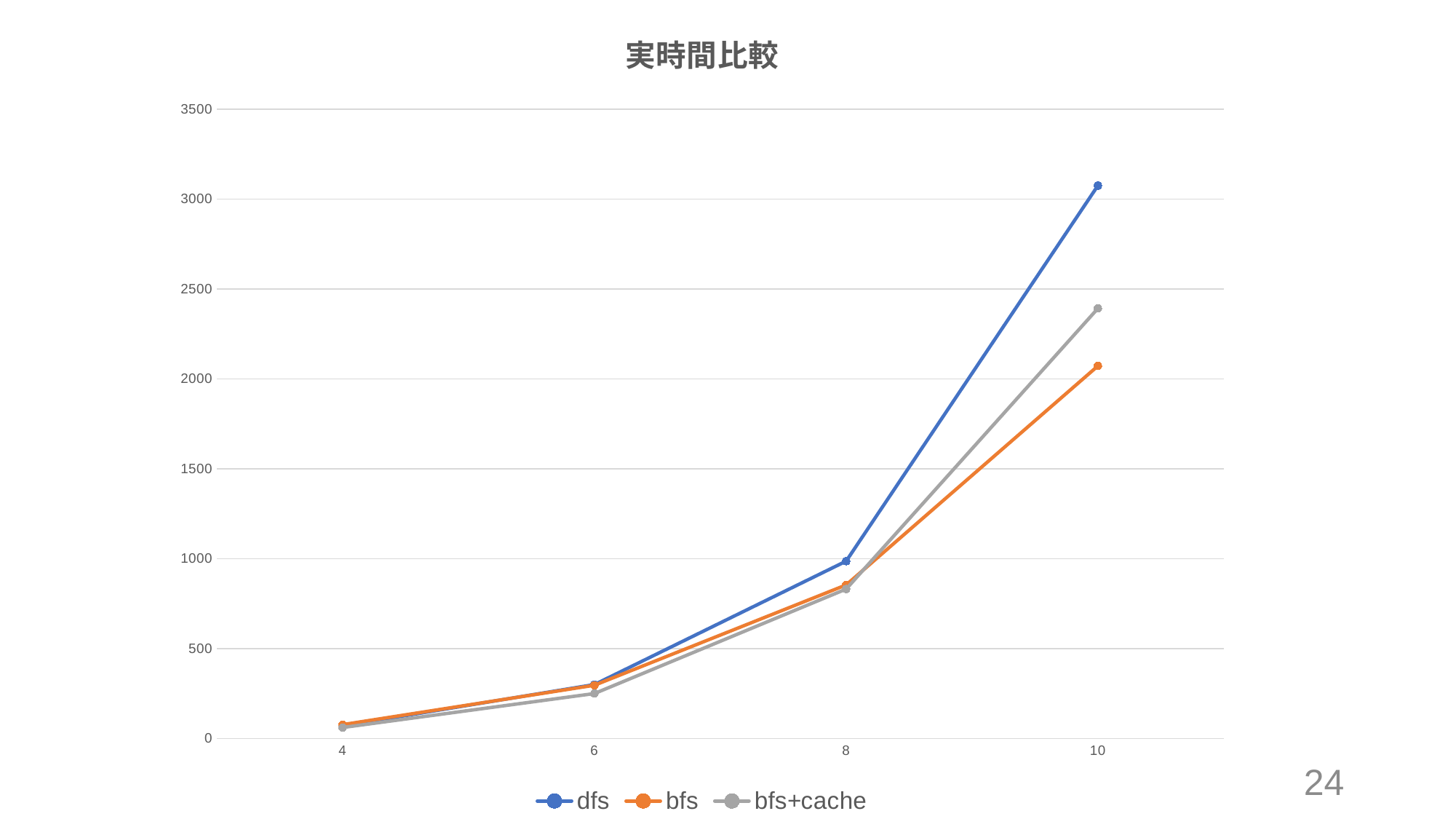

### Chart: 実時間比較

| Category | dfs | bfs | bfs+cache |
|---|---|---|---|
| 4 | 70.0 | 77.0 | 61.0 |
| 6 | 300.0 | 296.0 | 250.0 |
| 8 | 986.0 | 854.0 | 831.0 |
| 10 | 3075.0 | 2072.0 | 2392.0 |
24